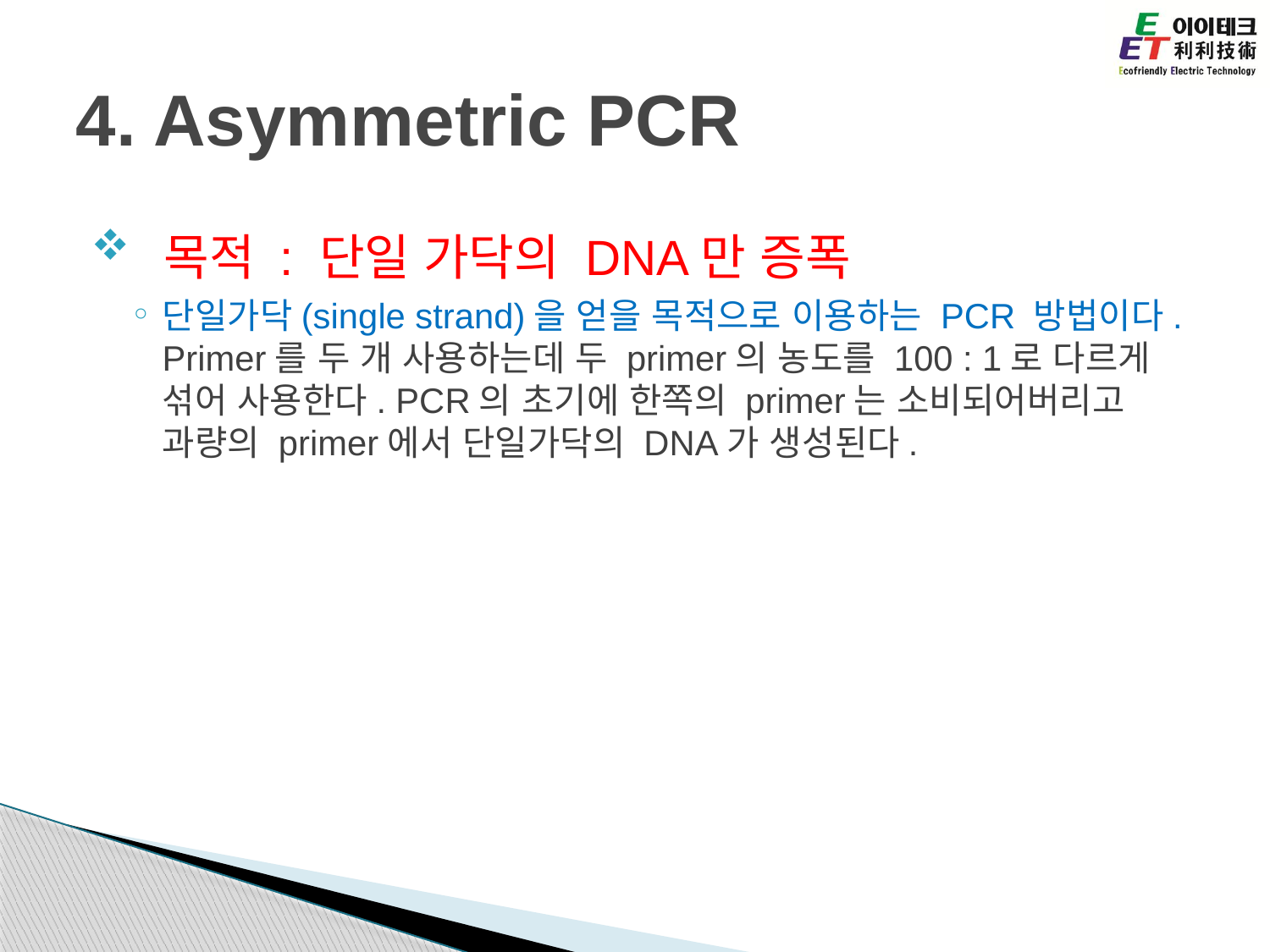

# 4. Asymmetric PCR
 목적 : 단일 가닥의 DNA만 증폭
단일가닥(single strand)을 얻을 목적으로 이용하는 PCR 방법이다. Primer를 두 개 사용하는데 두 primer의 농도를 100 : 1로 다르게 섞어 사용한다. PCR의 초기에 한쪽의 primer는 소비되어버리고 과량의 primer에서 단일가닥의 DNA가 생성된다.